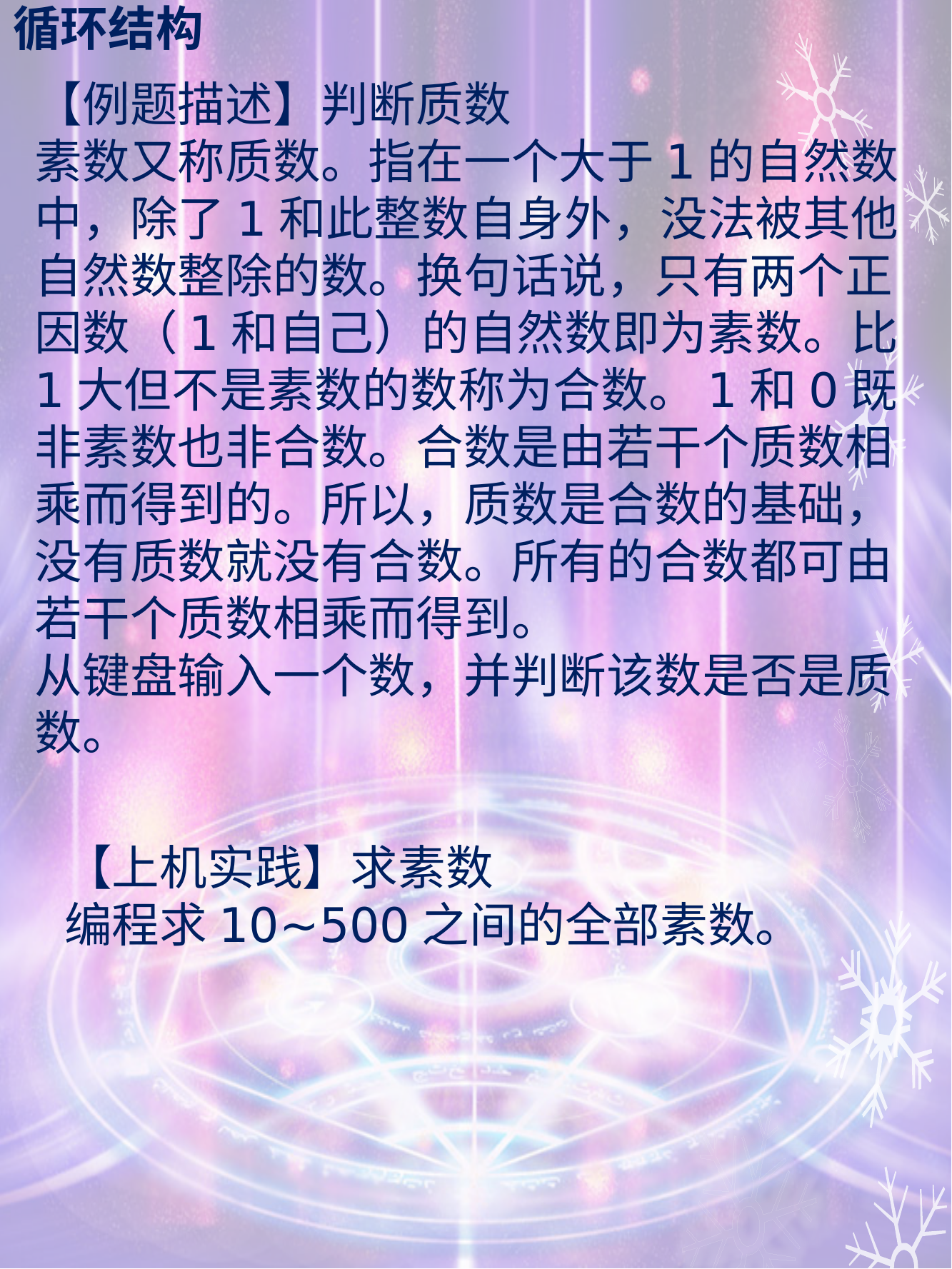

# 循环结构
【例题描述】判断质数
素数又称质数。指在一个大于1的自然数中，除了1和此整数自身外，没法被其他自然数整除的数。换句话说，只有两个正因数（1和自己）的自然数即为素数。比1大但不是素数的数称为合数。1和0既非素数也非合数。合数是由若干个质数相乘而得到的。所以，质数是合数的基础，没有质数就没有合数。所有的合数都可由若干个质数相乘而得到。
从键盘输入一个数，并判断该数是否是质数。

【上机实践】求素数
编程求10~500之间的全部素数。